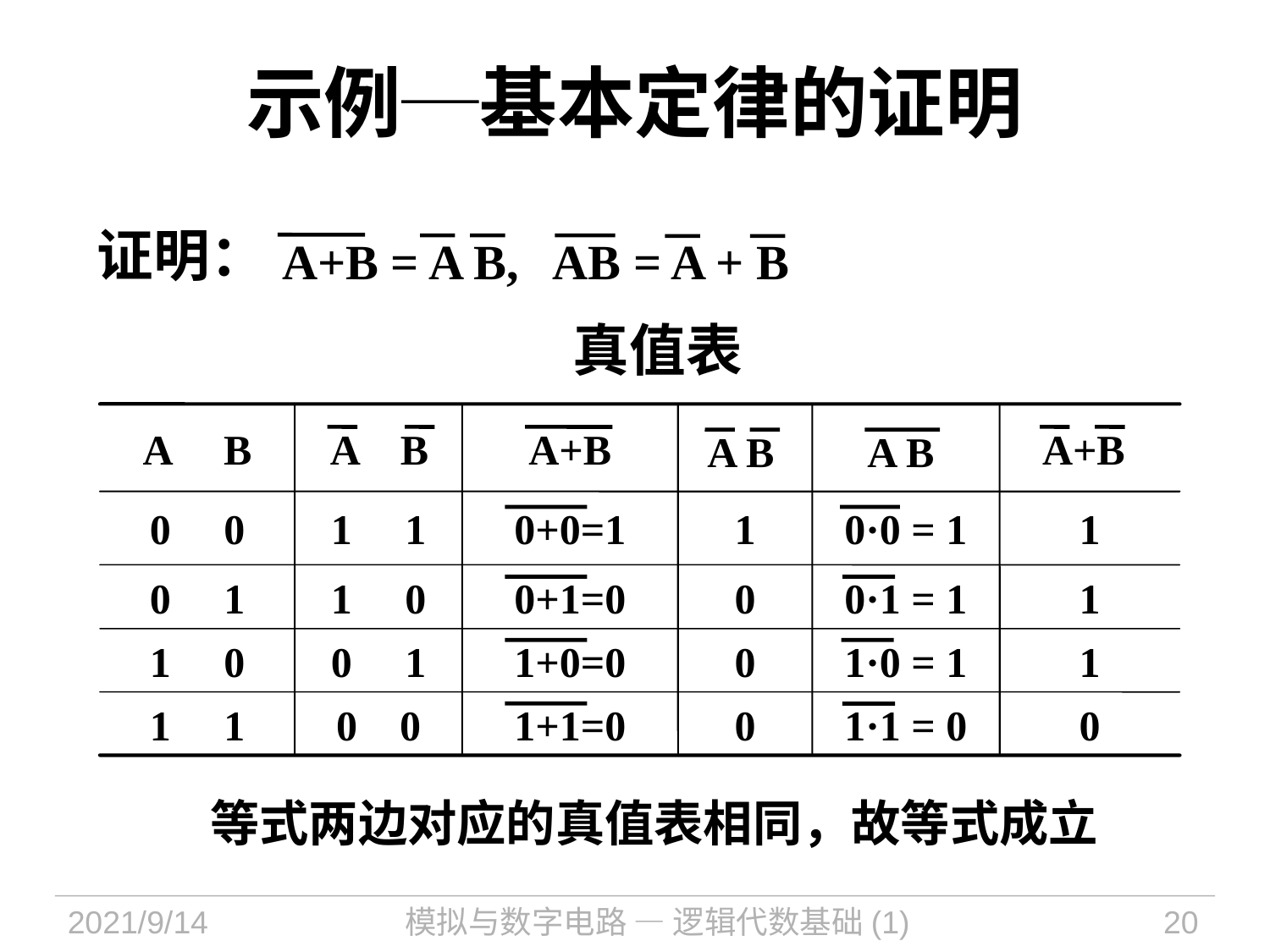

# 示例─基本定律的证明
证明：
A+B = A B,   AB = A + B

真值表

 A     B

A    B
A+B

A+B
A B
A B

0     0

1     1
0+0=1
1
0·0 = 1
1

1     0
0+1=0
0
0·1 = 1
1

0     1
1+0=0
0
1·0 = 1
1

0    0
1+1=0
0
1·1 = 0
0

0     1

1     0

1     1

等式两边对应的真值表相同，故等式成立
2021/9/14
模拟与数字电路 — 逻辑代数基础(1)
20